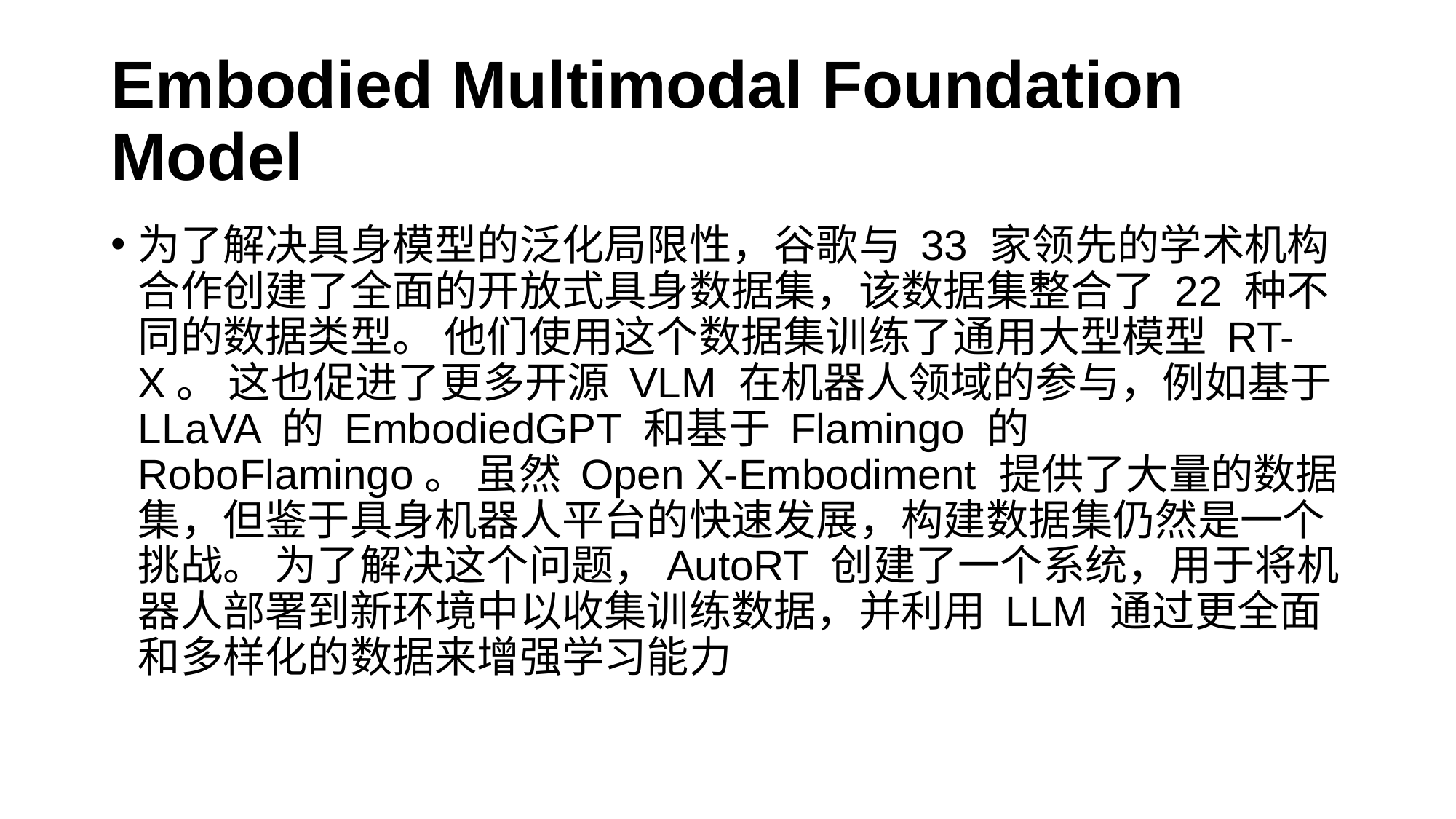

# Embodied Multimodal Foundation Model
为了解决具身模型的泛化局限性，谷歌与 33 家领先的学术机构合作创建了全面的开放式具身数据集，该数据集整合了 22 种不同的数据类型。 他们使用这个数据集训练了通用大型模型 RT-X。 这也促进了更多开源 VLM 在机器人领域的参与，例如基于 LLaVA 的 EmbodiedGPT 和基于 Flamingo 的 RoboFlamingo。 虽然 Open X-Embodiment 提供了大量的数据集，但鉴于具身机器人平台的快速发展，构建数据集仍然是一个挑战。 为了解决这个问题，AutoRT 创建了一个系统，用于将机器人部署到新环境中以收集训练数据，并利用 LLM 通过更全面和多样化的数据来增强学习能力